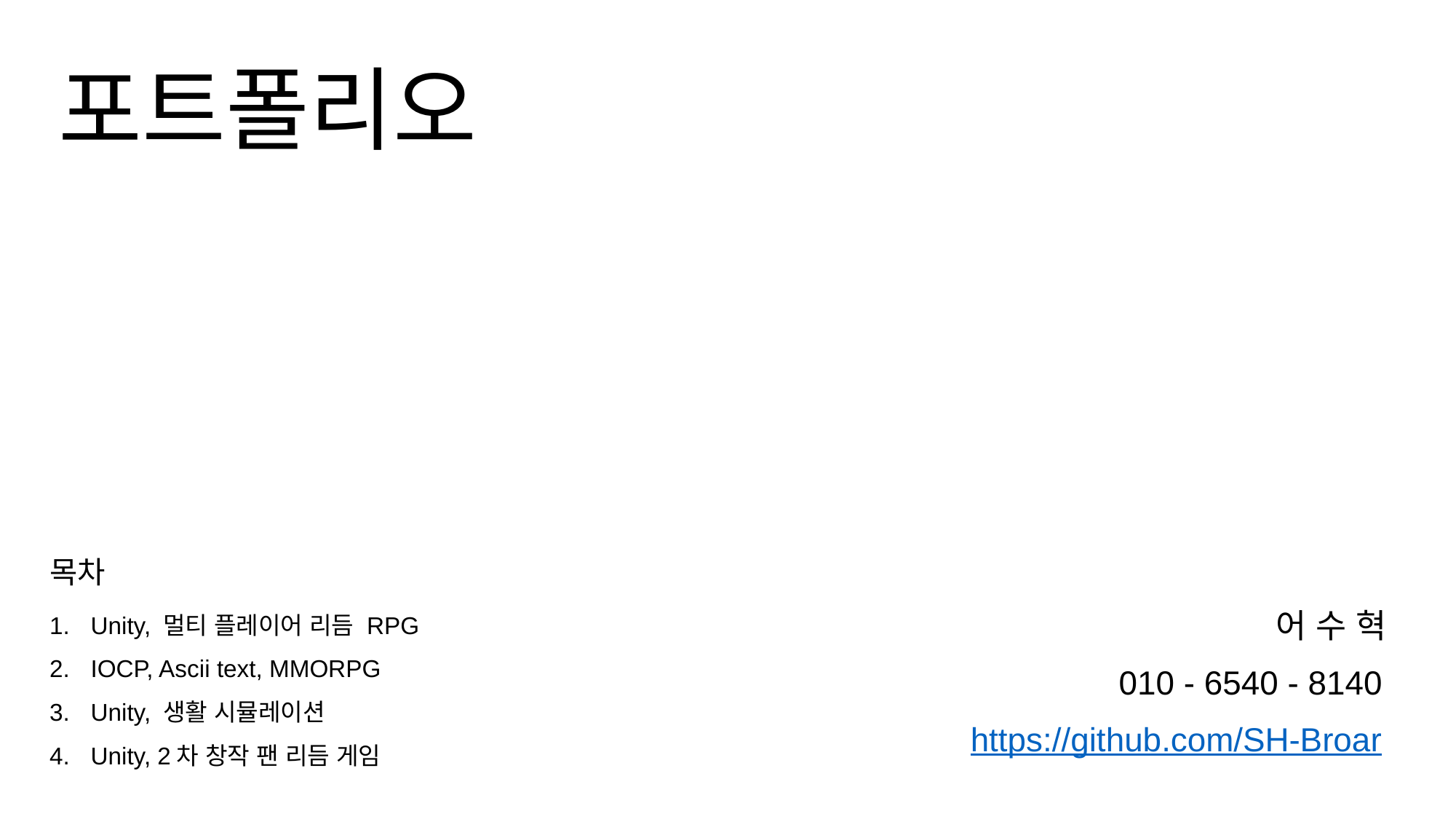

# 포트폴리오
목차

Unity, 멀티 플레이어 리듬 RPG
IOCP, Ascii text, MMORPG
Unity, 생활 시뮬레이션
Unity, 2차 창작 팬 리듬 게임

어 수 혁
010 - 6540 - 8140
https://github.com/SH-Broar